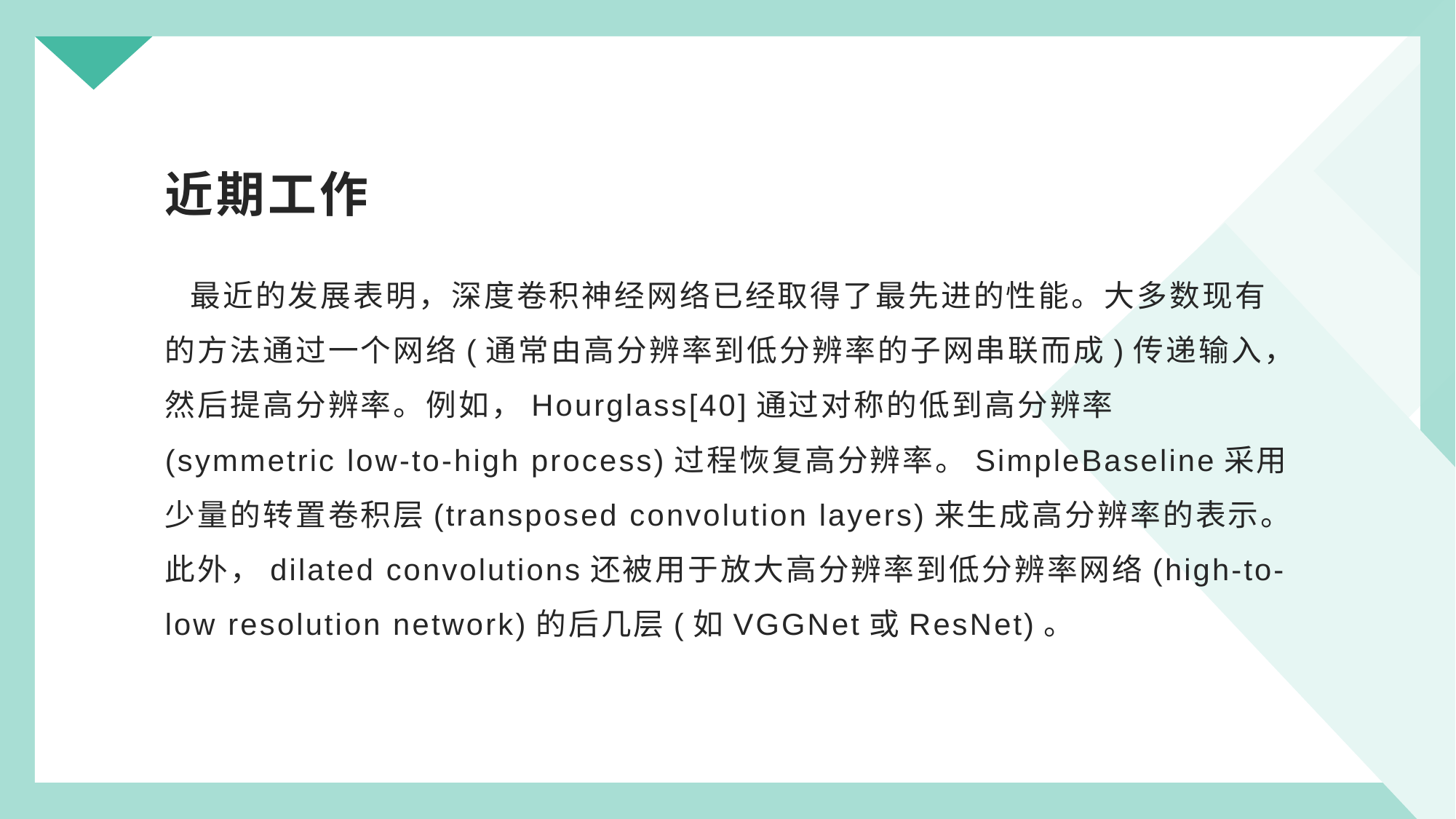

# 近期工作
  最近的发展表明，深度卷积神经网络已经取得了最先进的性能。大多数现有的方法通过一个网络(通常由高分辨率到低分辨率的子网串联而成)传递输入，然后提高分辨率。例如，Hourglass[40]通过对称的低到高分辨率(symmetric low-to-high process)过程恢复高分辨率。SimpleBaseline采用少量的转置卷积层(transposed convolution layers)来生成高分辨率的表示。此外，dilated convolutions还被用于放大高分辨率到低分辨率网络(high-to-low resolution network)的后几层(如VGGNet或ResNet)。